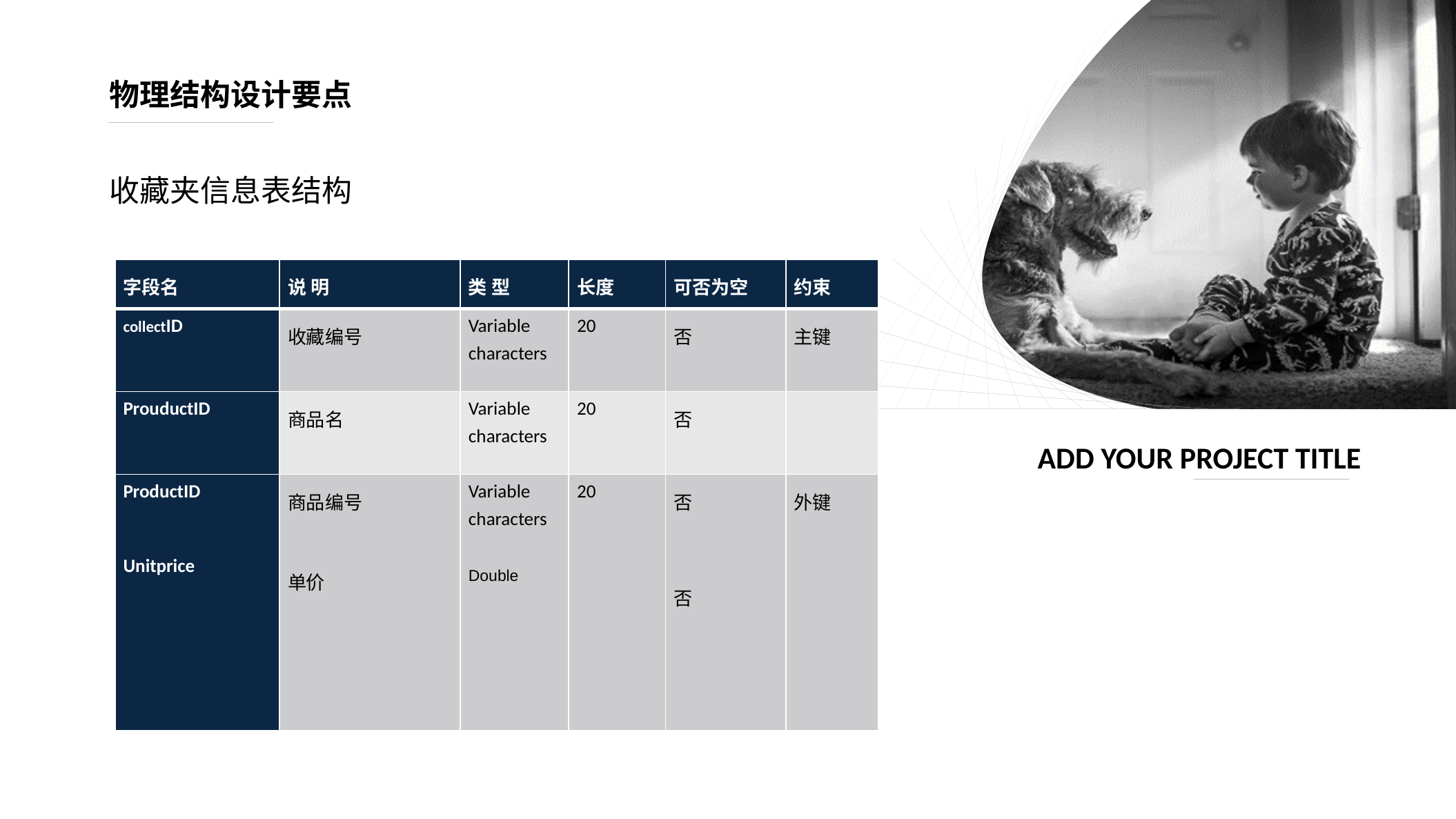

物理结构设计要点

收藏夹信息表结构

| 字段名 | 说 明 | 类 型 | 长度 | 可否为空 | 约束 |
| --- | --- | --- | --- | --- | --- |
| collectID | 收藏编号 | Variable characters | 20 | 否 | 主键 |
| ProuductID | 商品名 | Variable characters | 20 | 否 |  |
| ProductID       Unitprice | 商品编号     单价 | Variable characters Double | 20 | 否     否 | 外键 |

ADD YOUR PROJECT TITLE